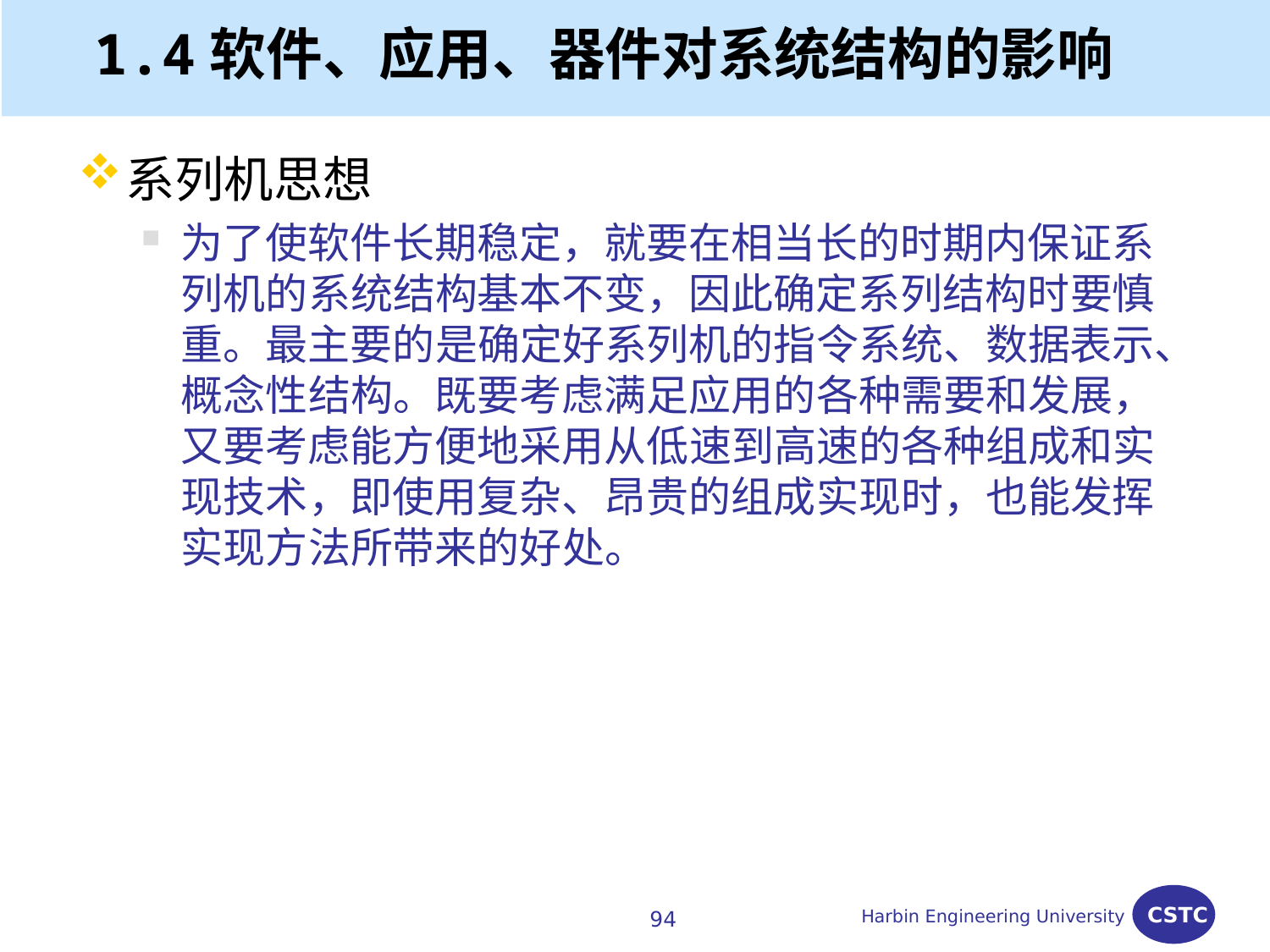

# 1.4软件、应用、器件对系统结构的影响
系列机思想
为了使软件长期稳定，就要在相当长的时期内保证系列机的系统结构基本不变，因此确定系列结构时要慎重。最主要的是确定好系列机的指令系统、数据表示、概念性结构。既要考虑满足应用的各种需要和发展，又要考虑能方便地采用从低速到高速的各种组成和实现技术，即使用复杂、昂贵的组成实现时，也能发挥实现方法所带来的好处。
94
Harbin Engineering University